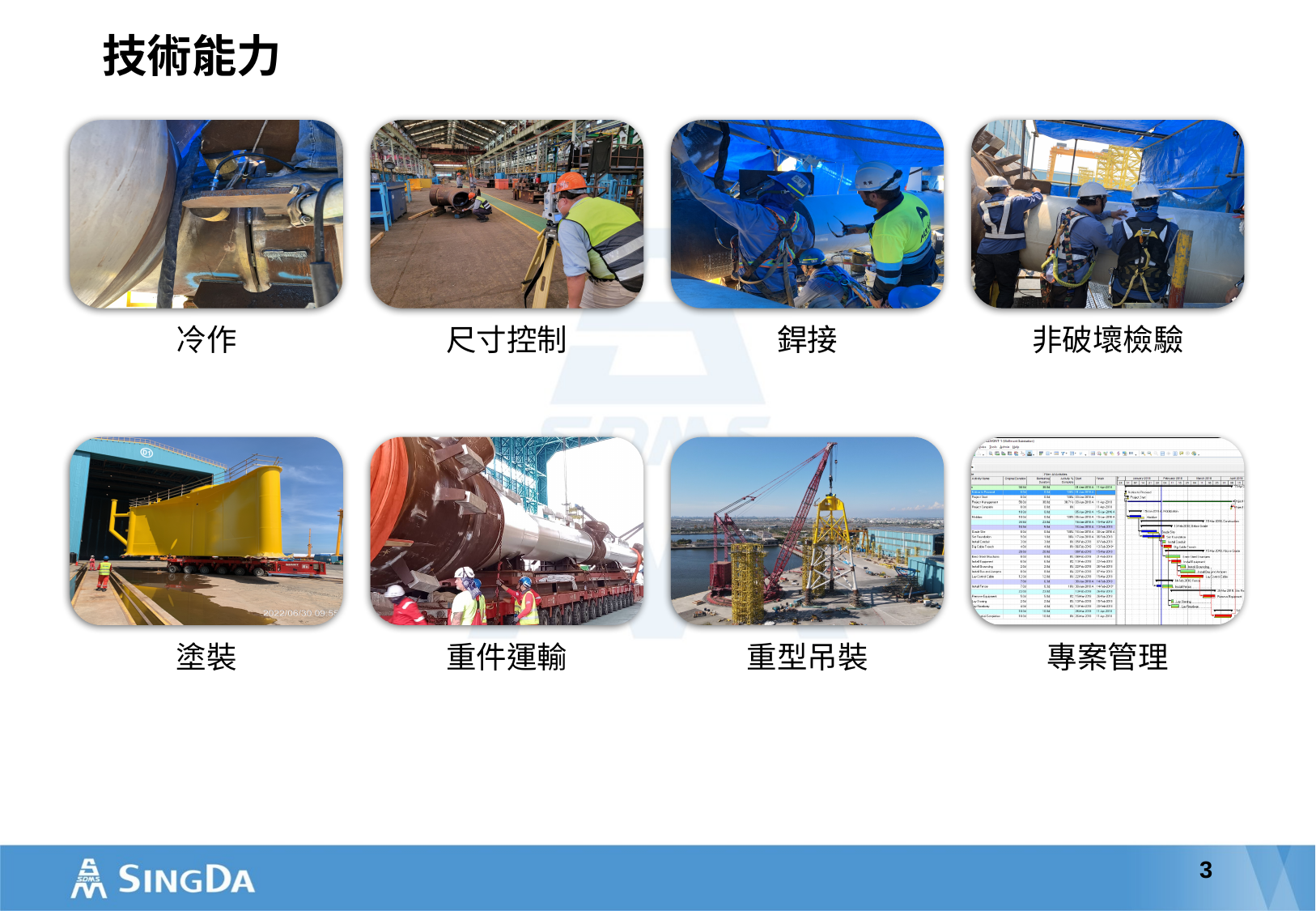

# 技術能力
冷作
尺寸控制
銲接
非破壞檢驗
塗裝
重件運輸
重型吊裝
專案管理
3